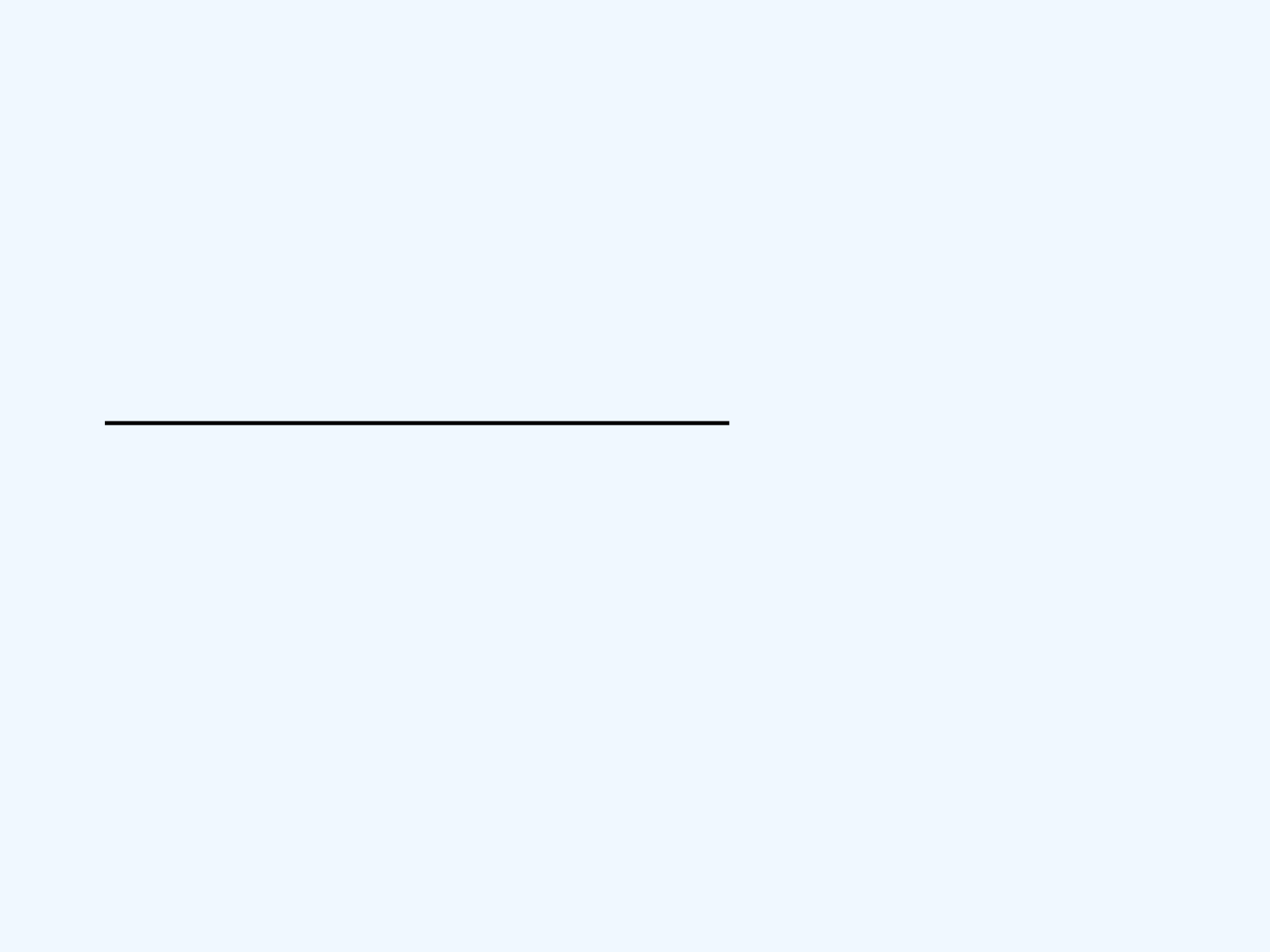

（3）A= -3/16=（-0.001 1000）2
          B=9/32=（0.010 0100）2
          [A]补=1.110 1000
          [B]补= 0.010 0100
[A+B]补= 1. 1 1 0   1 0 0 0
           +   0. 0 1 0   0 1 0 0
                0. 0 0 0   1 1 0 0 —— 无溢出
        A+B=（0.000 1100）2 = 3/32
（4）A= -87=（-101 0111）2
          B=53=（110 101）2
          [A]补=1，010 1001
          [B]补=0，011 0101
          [-B]补=1,  100 1011